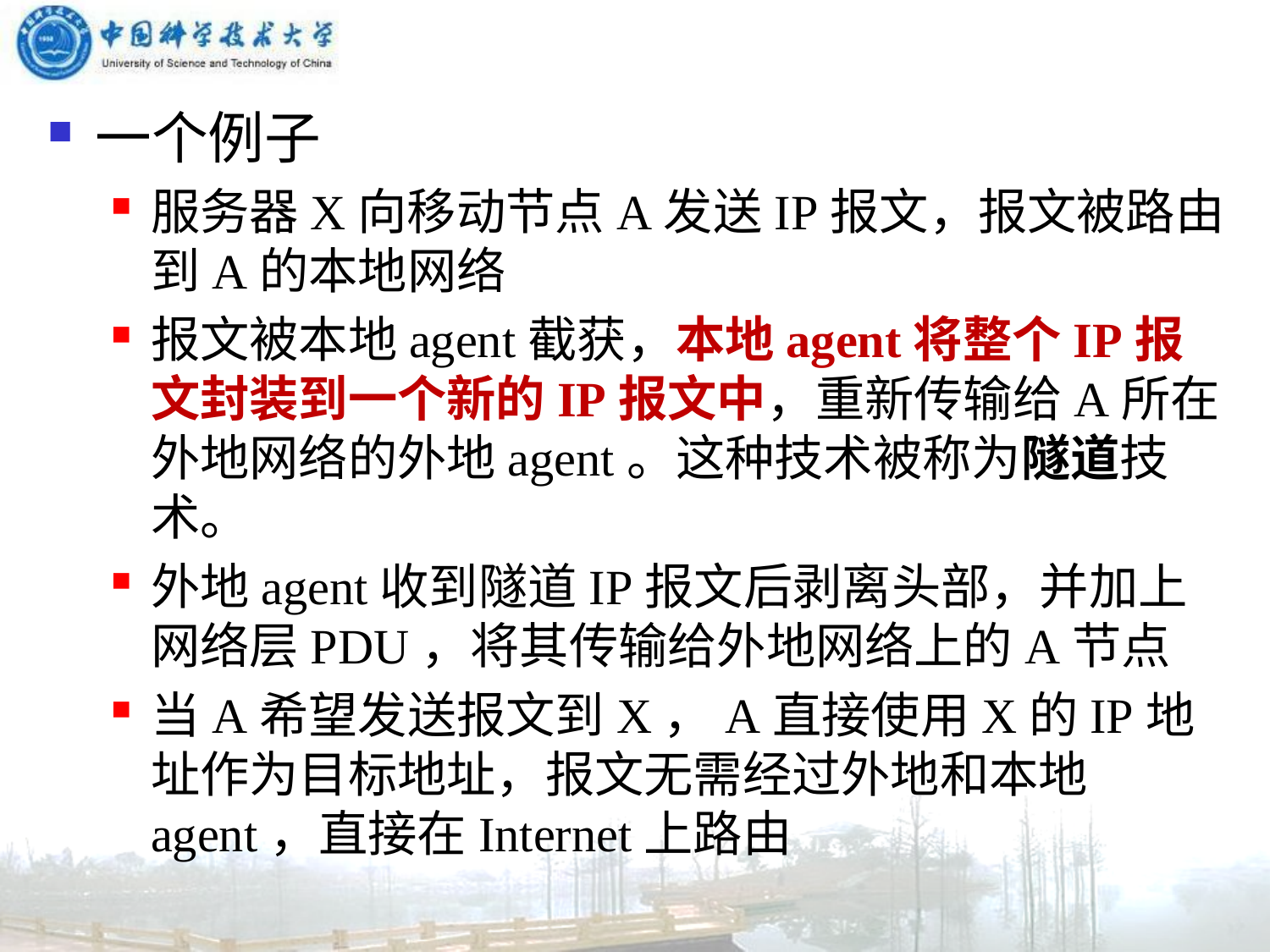

一个例子
服务器X向移动节点A发送IP报文，报文被路由到A的本地网络
报文被本地agent截获，本地agent将整个IP报文封装到一个新的IP报文中，重新传输给A所在外地网络的外地agent。这种技术被称为隧道技术。
外地agent收到隧道IP报文后剥离头部，并加上网络层PDU，将其传输给外地网络上的A节点
当A希望发送报文到X，A直接使用X的IP地址作为目标地址，报文无需经过外地和本地agent，直接在Internet上路由
12